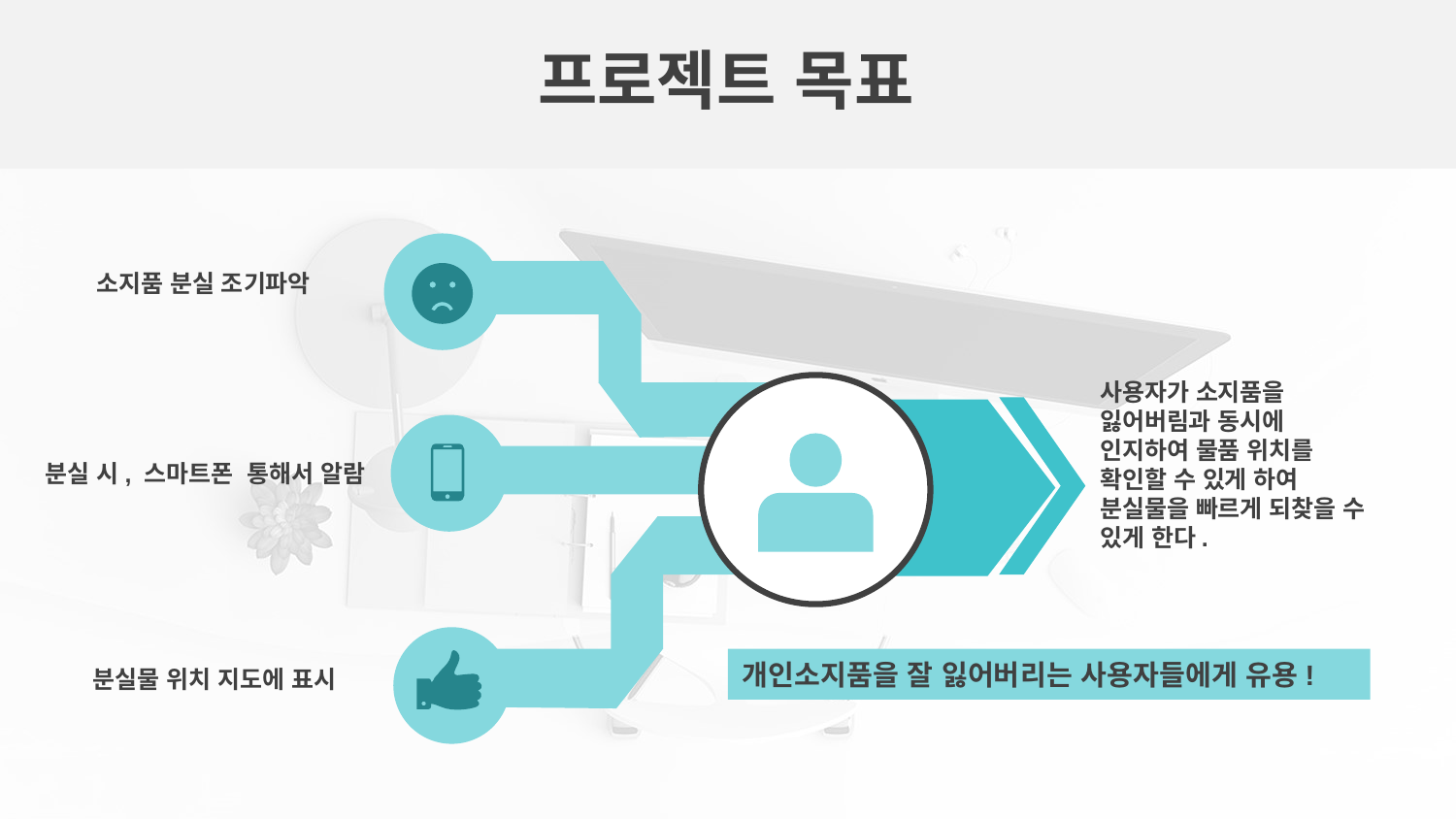

프로젝트 목표

소지품 분실 조기파악

사용자가 소지품을 잃어버림과 동시에 인지하여 물품 위치를 확인할 수 있게 하여 분실물을 빠르게 되찾을 수 있게 한다.

분실 시, 스마트폰  통해서 알람

개인소지품을 잘 잃어버리는 사용자들에게 유용!

분실물 위치 지도에 표시